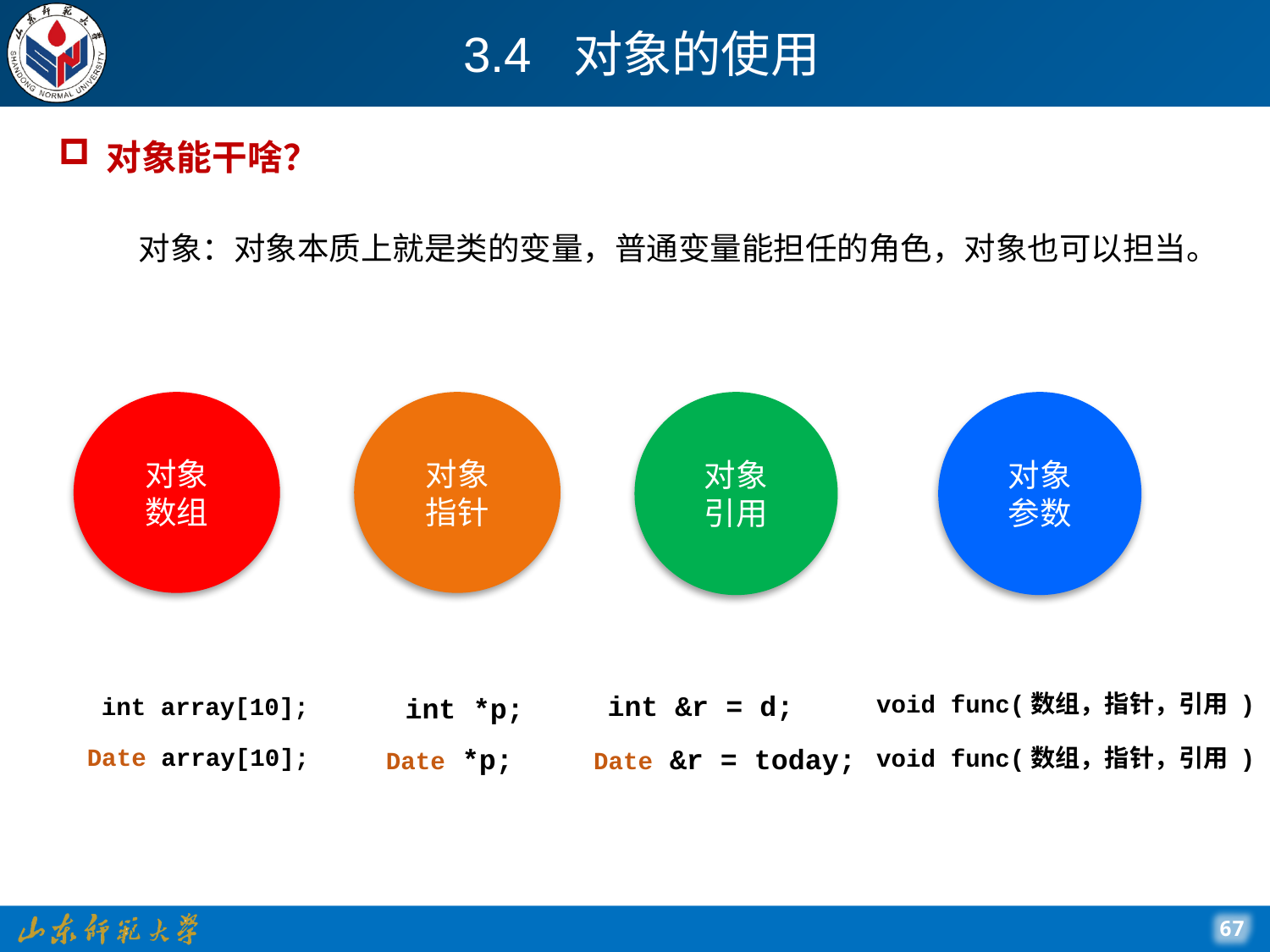

# 3.4 对象的使用
对象能干啥？
对象：对象本质上就是类的变量，普通变量能担任的角色，对象也可以担当。
对象
数组
对象
指针
对象
引用
对象
参数
int &r = d;
void func(数组，指针，引用 )
int array[10];
int *p;
Date array[10];
Date *p;
Date &r = today;
void func(数组，指针，引用 )